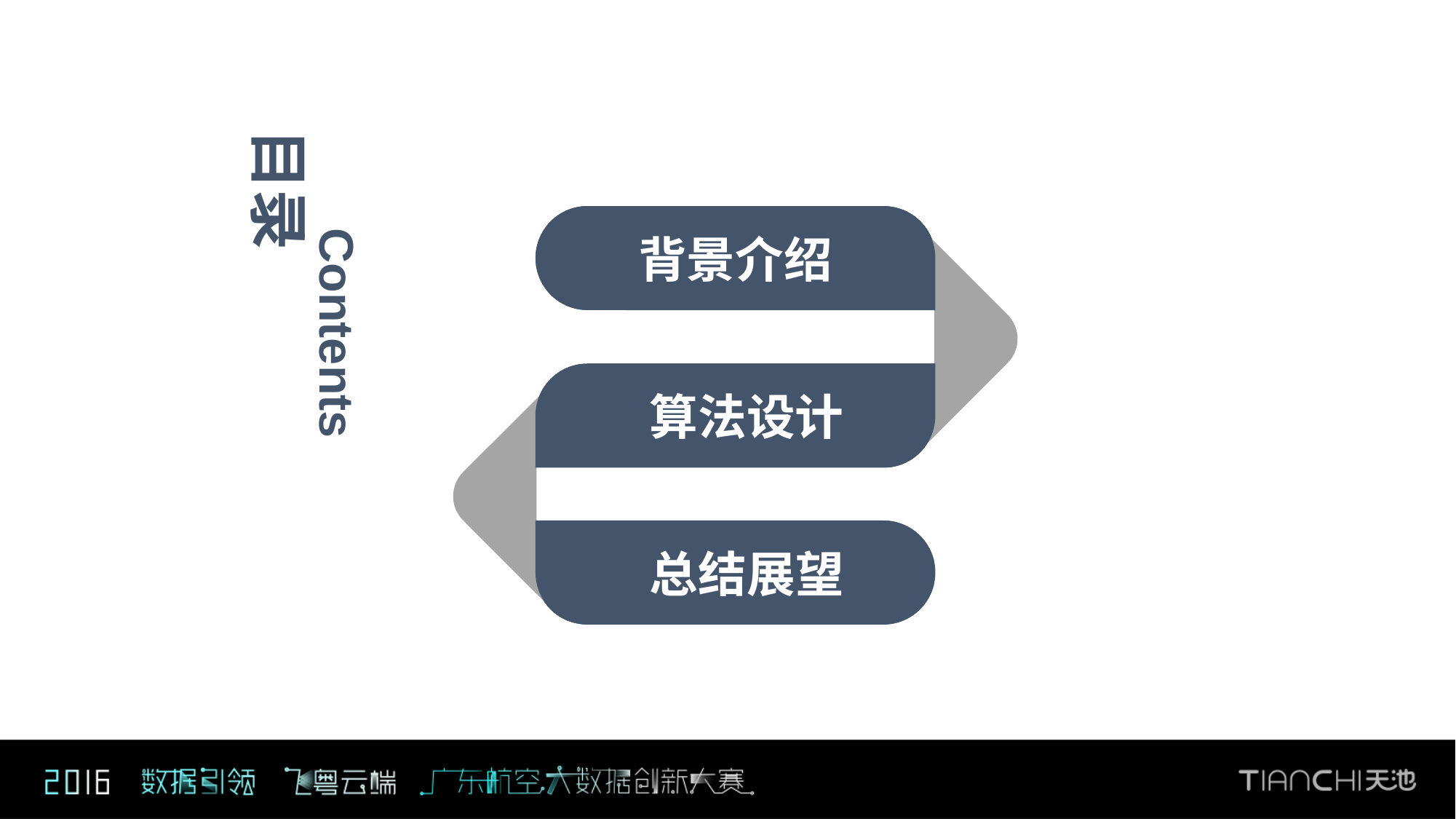

目录
Contents
 工作总结
背景介绍

 文献综述
 算法设计

 主题宣讲
 总结展望